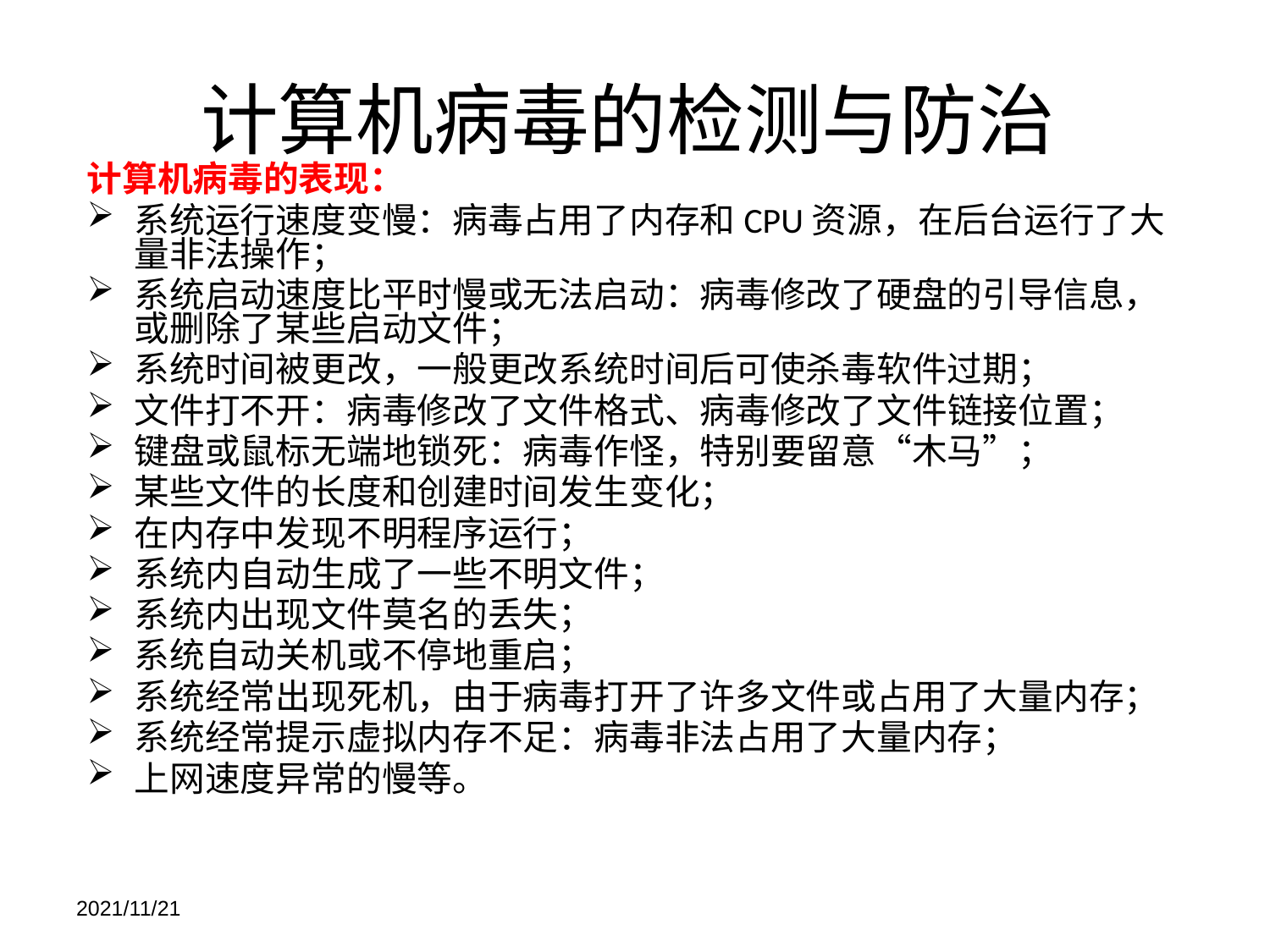

计算机病毒的检测与防治
计算机病毒的表现：
系统运行速度变慢：病毒占用了内存和CPU资源，在后台运行了大量非法操作；
系统启动速度比平时慢或无法启动：病毒修改了硬盘的引导信息，或删除了某些启动文件；
系统时间被更改，一般更改系统时间后可使杀毒软件过期；
文件打不开：病毒修改了文件格式、病毒修改了文件链接位置；
键盘或鼠标无端地锁死：病毒作怪，特别要留意“木马”；
某些文件的长度和创建时间发生变化；
在内存中发现不明程序运行；
系统内自动生成了一些不明文件；
系统内出现文件莫名的丢失；
系统自动关机或不停地重启；
系统经常出现死机，由于病毒打开了许多文件或占用了大量内存；
系统经常提示虚拟内存不足：病毒非法占用了大量内存；
上网速度异常的慢等。
2021/11/21